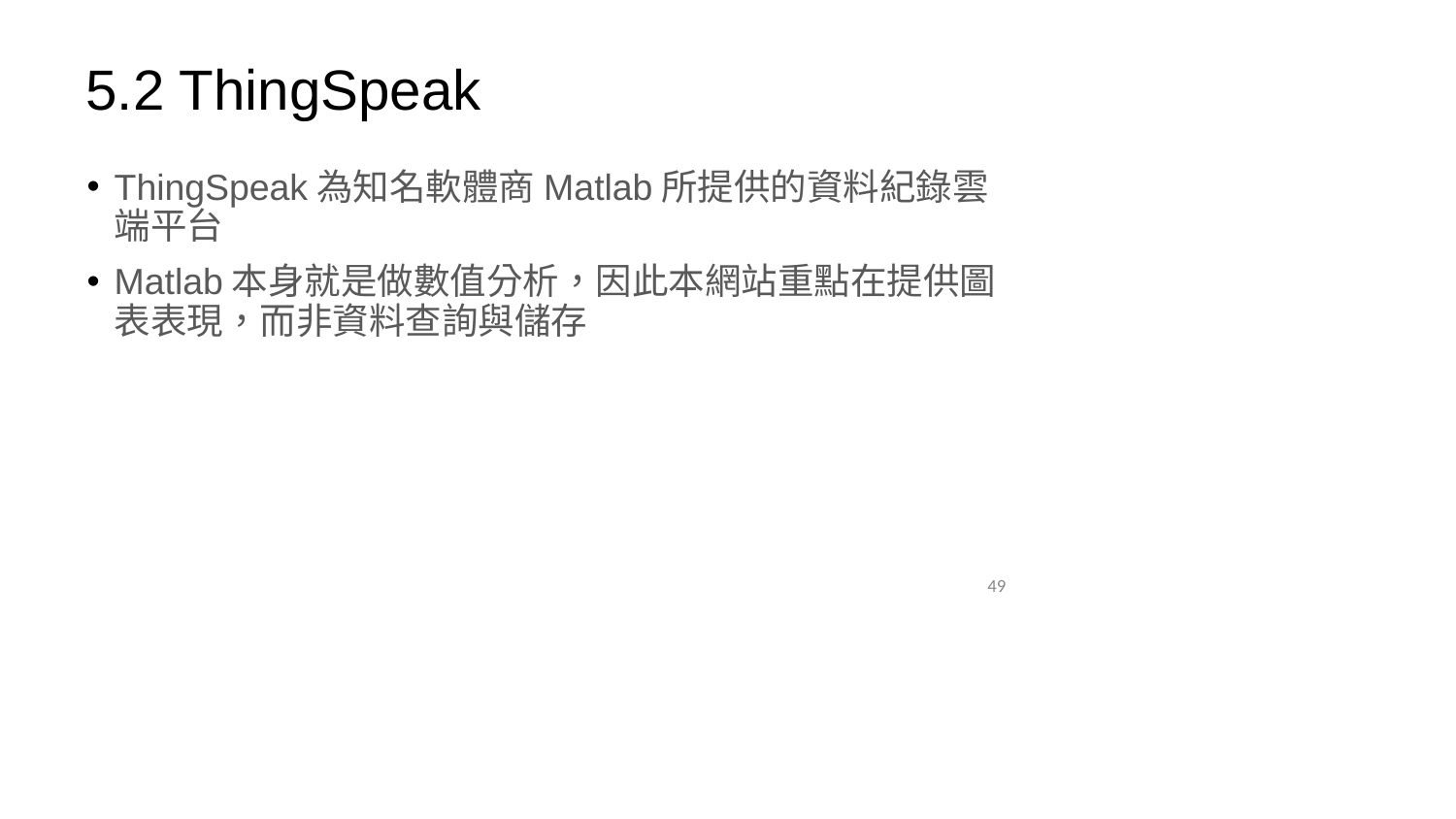

5.2 ThingSpeak
ThingSpeak為知名軟體商Matlab所提供的資料紀錄雲端平台
Matlab本身就是做數值分析，因此本網站重點在提供圖表表現，而非資料查詢與儲存

49